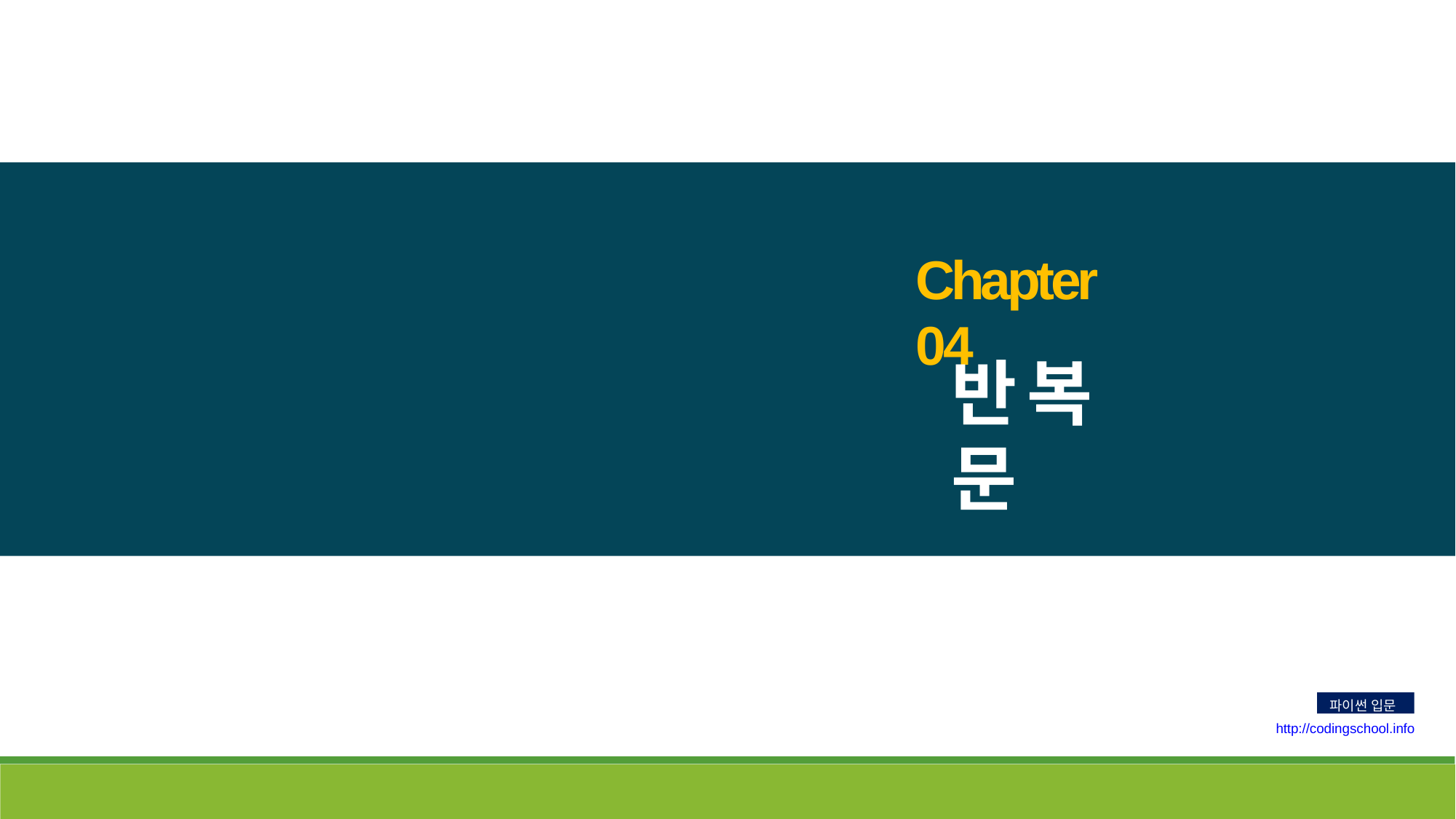

# Chapter 04
반복문
파이썬 입문
http://codingschool.info